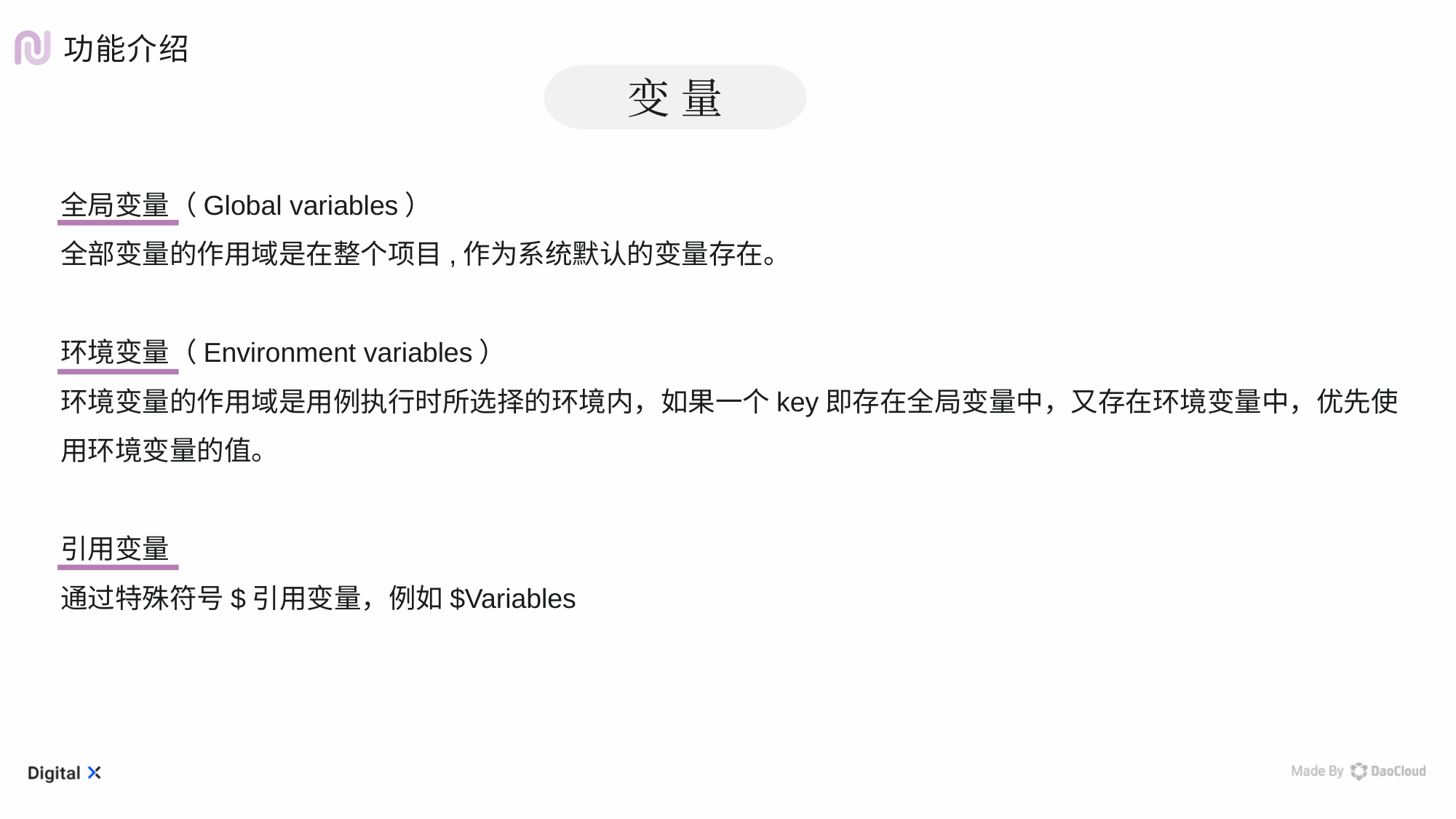

功能介绍
变 量

全局变量（Global variables）
全部变量的作用域是在整个项目,作为系统默认的变量存在。

环境变量（Environment variables）
环境变量的作用域是用例执行时所选择的环境内，如果一个key即存在全局变量中，又存在环境变量中，优先使用环境变量的值。

引用变量
通过特殊符号$引用变量，例如$Variables